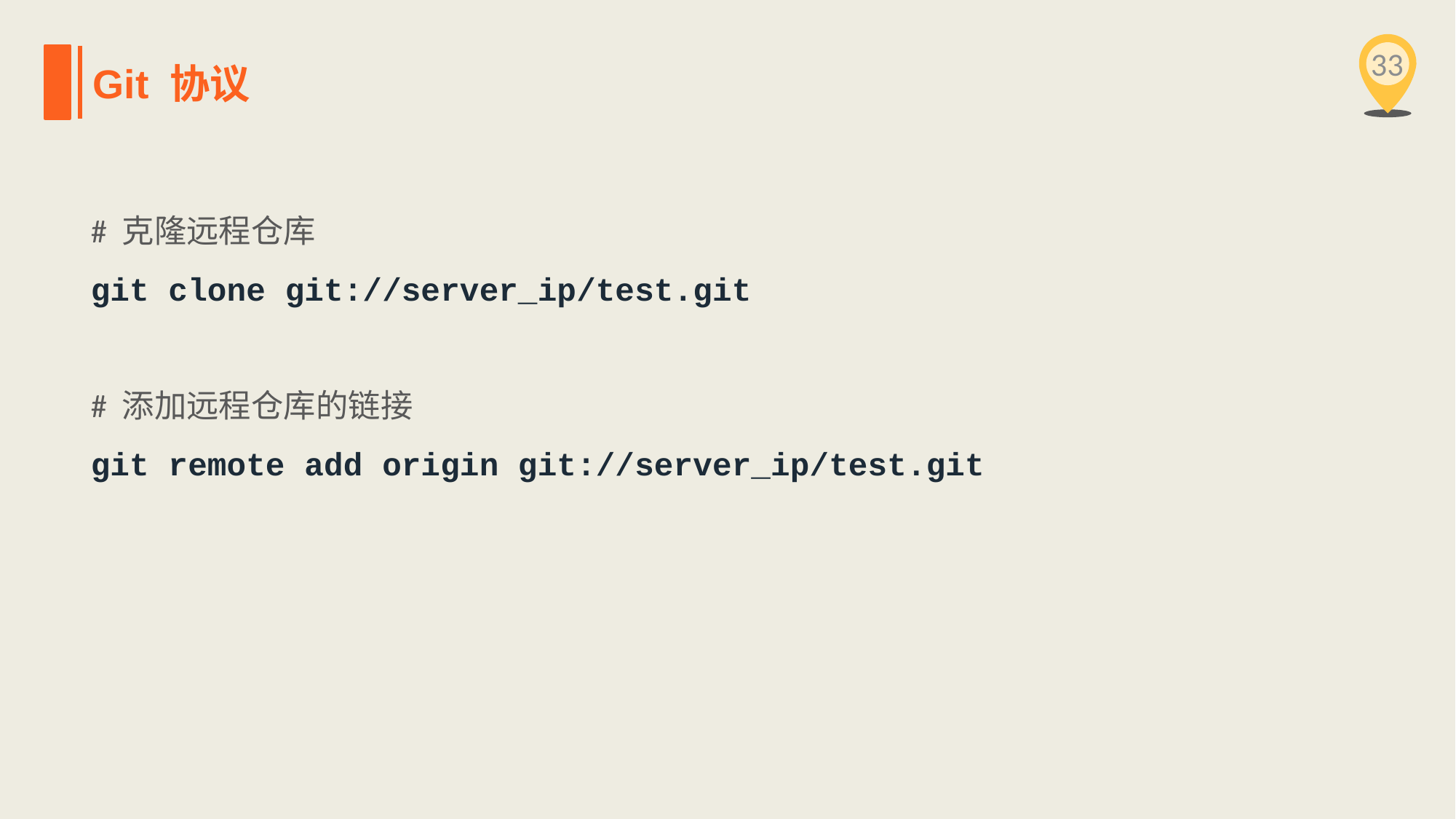

33

Git 协议
# 克隆远程仓库
git clone git://server_ip/test.git

# 添加远程仓库的链接
git remote add origin git://server_ip/test.git